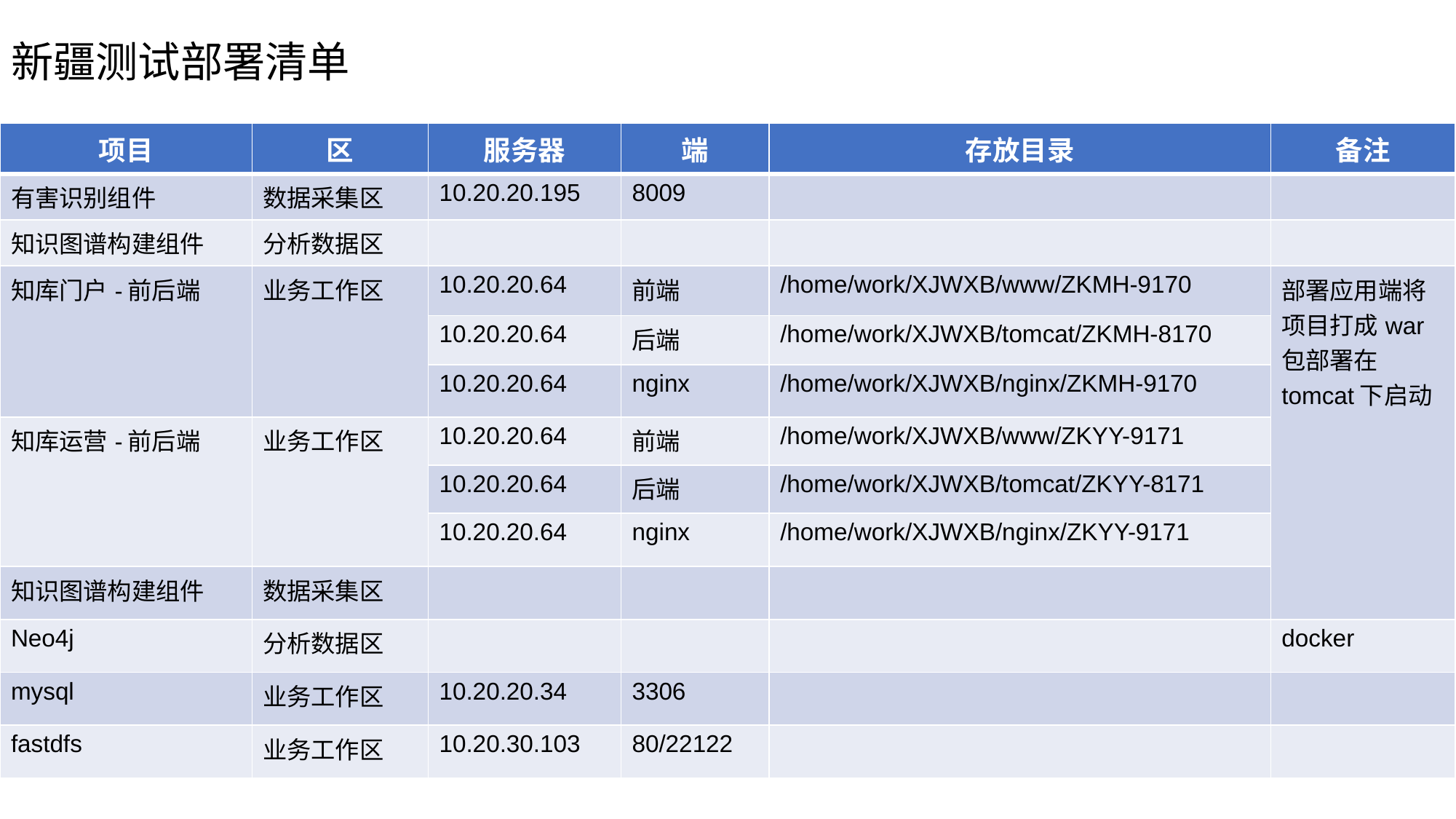

新疆测试部署清单
| 项目 | 区 | 服务器 | 端 | 存放目录 | 备注 |
| --- | --- | --- | --- | --- | --- |
| 有害识别组件 | 数据采集区 | 10.20.20.195 | 8009 |  |  |
| 知识图谱构建组件 | 分析数据区 |  |  |  |  |
| 知库门户-前后端 | 业务工作区 | 10.20.20.64 | 前端 | /home/work/XJWXB/www/ZKMH-9170 | 部署应用端将项目打成war包部署在tomcat下启动 |
|  |  | 10.20.20.64 | 后端 | /home/work/XJWXB/tomcat/ZKMH-8170 |  |
|  |  | 10.20.20.64 | nginx | /home/work/XJWXB/nginx/ZKMH-9170 |  |
| 知库运营-前后端 | 业务工作区 | 10.20.20.64 | 前端 | /home/work/XJWXB/www/ZKYY-9171 |  |
|  |  | 10.20.20.64 | 后端 | /home/work/XJWXB/tomcat/ZKYY-8171 |  |
|  |  | 10.20.20.64 | nginx | /home/work/XJWXB/nginx/ZKYY-9171 |  |
| 知识图谱构建组件 | 数据采集区 |  |  |  |  |
| Neo4j | 分析数据区 |  |  |  | docker |
| mysql | 业务工作区 | 10.20.20.34 | 3306 |  |  |
| fastdfs | 业务工作区 | 10.20.30.103 | 80/22122 |  |  |